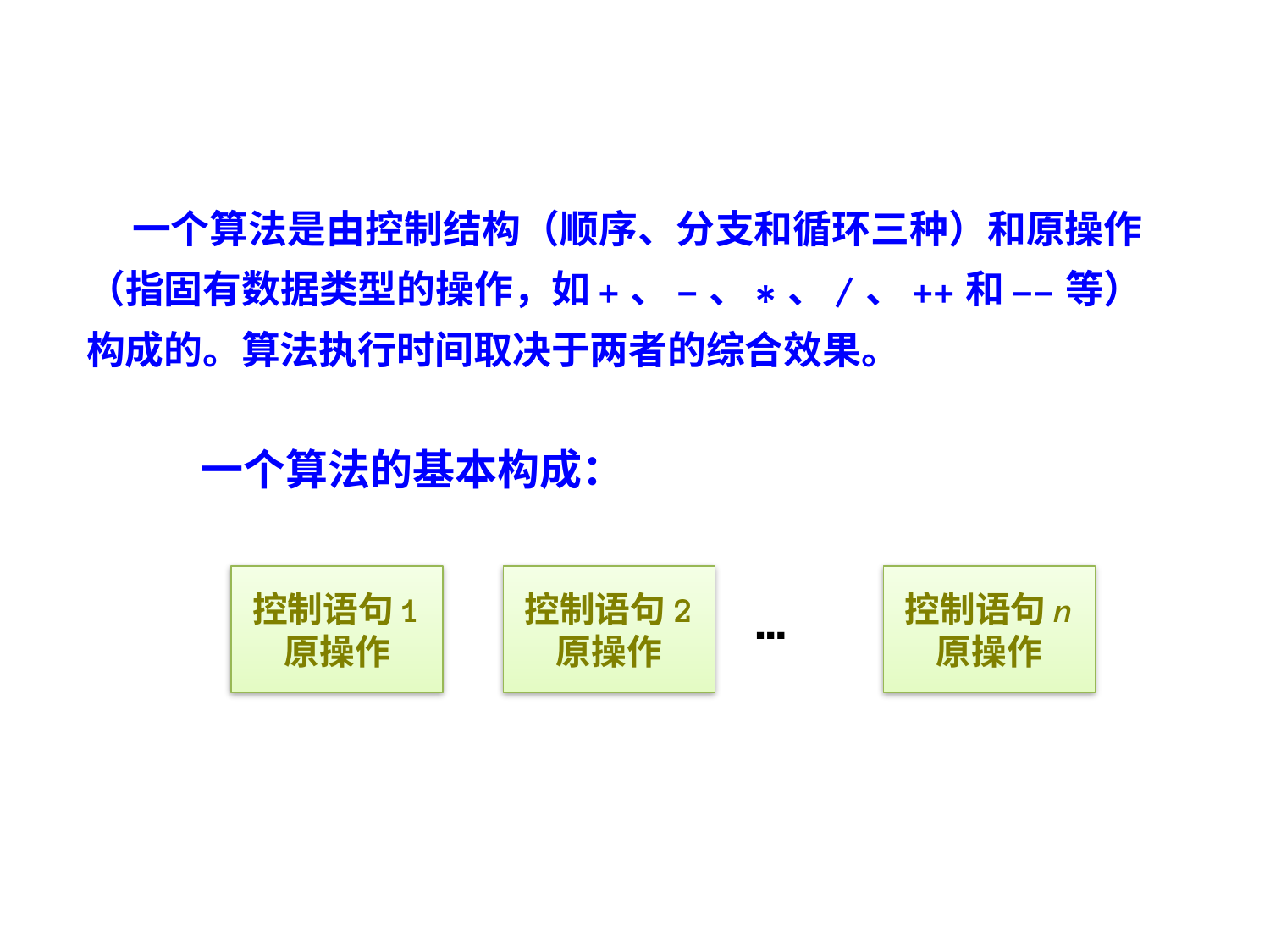

一个算法是由控制结构（顺序、分支和循环三种）和原操作（指固有数据类型的操作，如+、-、*、/、++和--等）构成的。算法执行时间取决于两者的综合效果。
一个算法的基本构成：
控制语句1
原操作
控制语句2
原操作
控制语句n
原操作
…